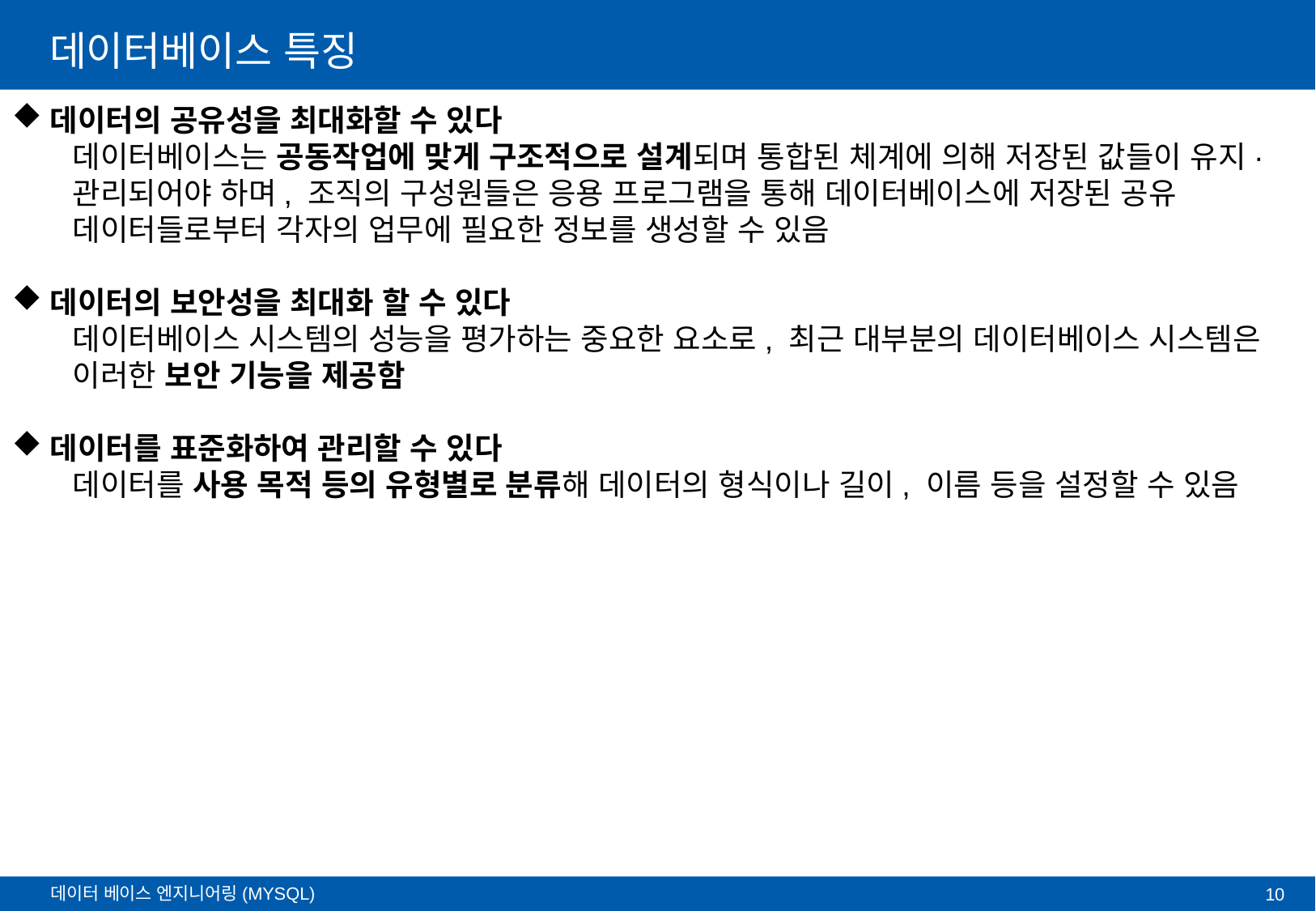

# 데이터베이스 특징
데이터의 공유성을 최대화할 수 있다
데이터베이스는 공동작업에 맞게 구조적으로 설계되며 통합된 체계에 의해 저장된 값들이 유지·관리되어야 하며, 조직의 구성원들은 응용 프로그램을 통해 데이터베이스에 저장된 공유 데이터들로부터 각자의 업무에 필요한 정보를 생성할 수 있음

데이터의 보안성을 최대화 할 수 있다
데이터베이스 시스템의 성능을 평가하는 중요한 요소로, 최근 대부분의 데이터베이스 시스템은 이러한 보안 기능을 제공함

데이터를 표준화하여 관리할 수 있다
데이터를 사용 목적 등의 유형별로 분류해 데이터의 형식이나 길이, 이름 등을 설정할 수 있음
10